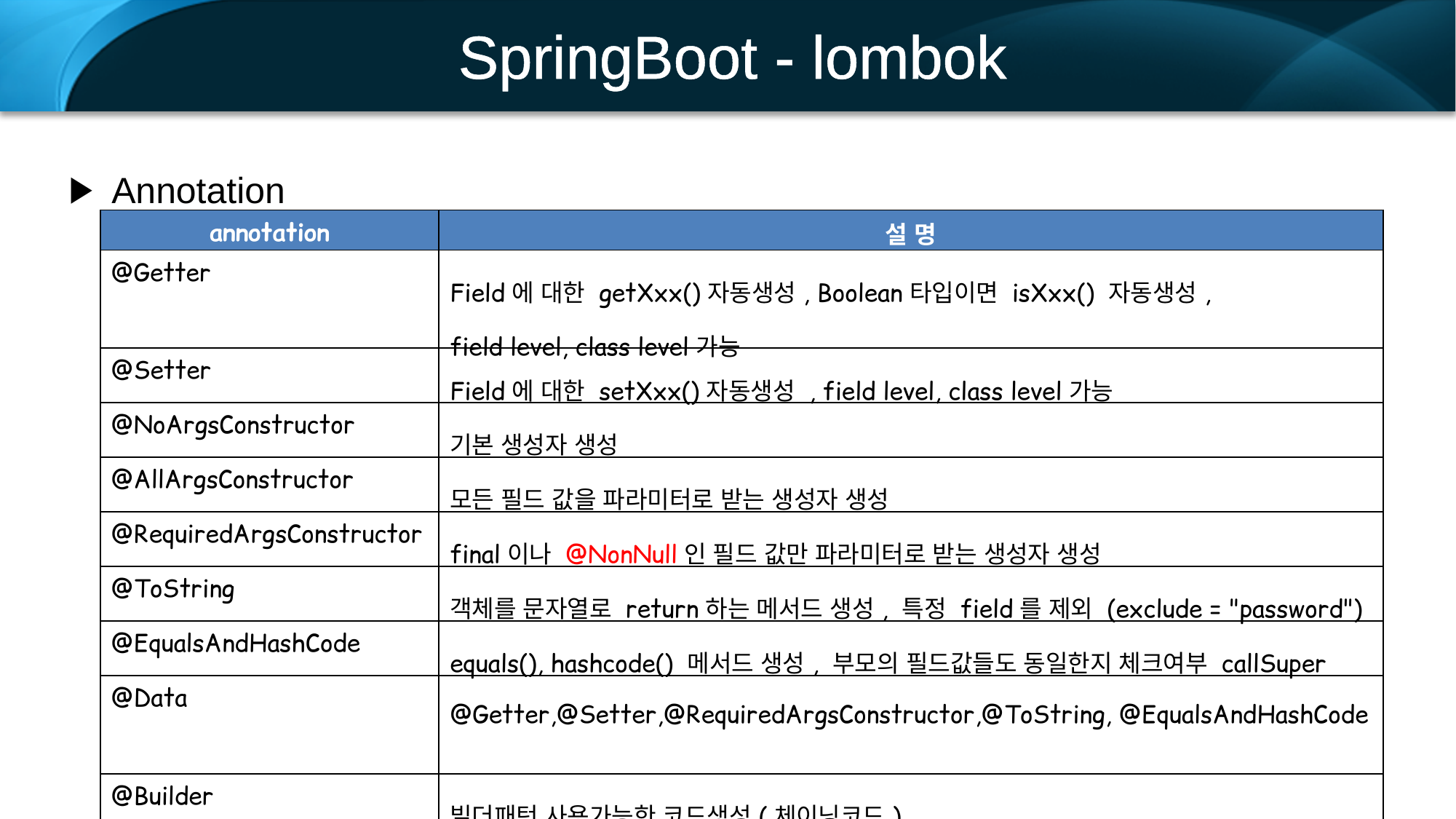

SpringBoot - lombok
Annotation
| annotation | 설 명 |
| --- | --- |
| @Getter | Field에 대한 getXxx()자동생성, Boolean타입이면 isXxx() 자동생성, field level, class level가능 |
| @Setter | Field에 대한 setXxx()자동생성 , field level, class level가능 |
| @NoArgsConstructor | 기본 생성자 생성 |
| @AllArgsConstructor | 모든 필드 값을 파라미터로 받는 생성자 생성 |
| @RequiredArgsConstructor | final이나 @NonNull인 필드 값만 파라미터로 받는 생성자 생성 |
| @ToString | 객체를 문자열로 return하는 메서드 생성, 특정 field를 제외 (exclude = "password") |
| @EqualsAndHashCode | equals(), hashcode() 메서드 생성, 부모의 필드값들도 동일한지 체크여부 callSuper |
| @Data | @Getter,@Setter,@RequiredArgsConstructor,@ToString, @EqualsAndHashCode |
| @Builder | 빌더패턴 사용가능한 코드생성(체이닝코드) CarVO car2 = CarVO.builder().model("BMW520d").price(6000).company("BMW").build(); |